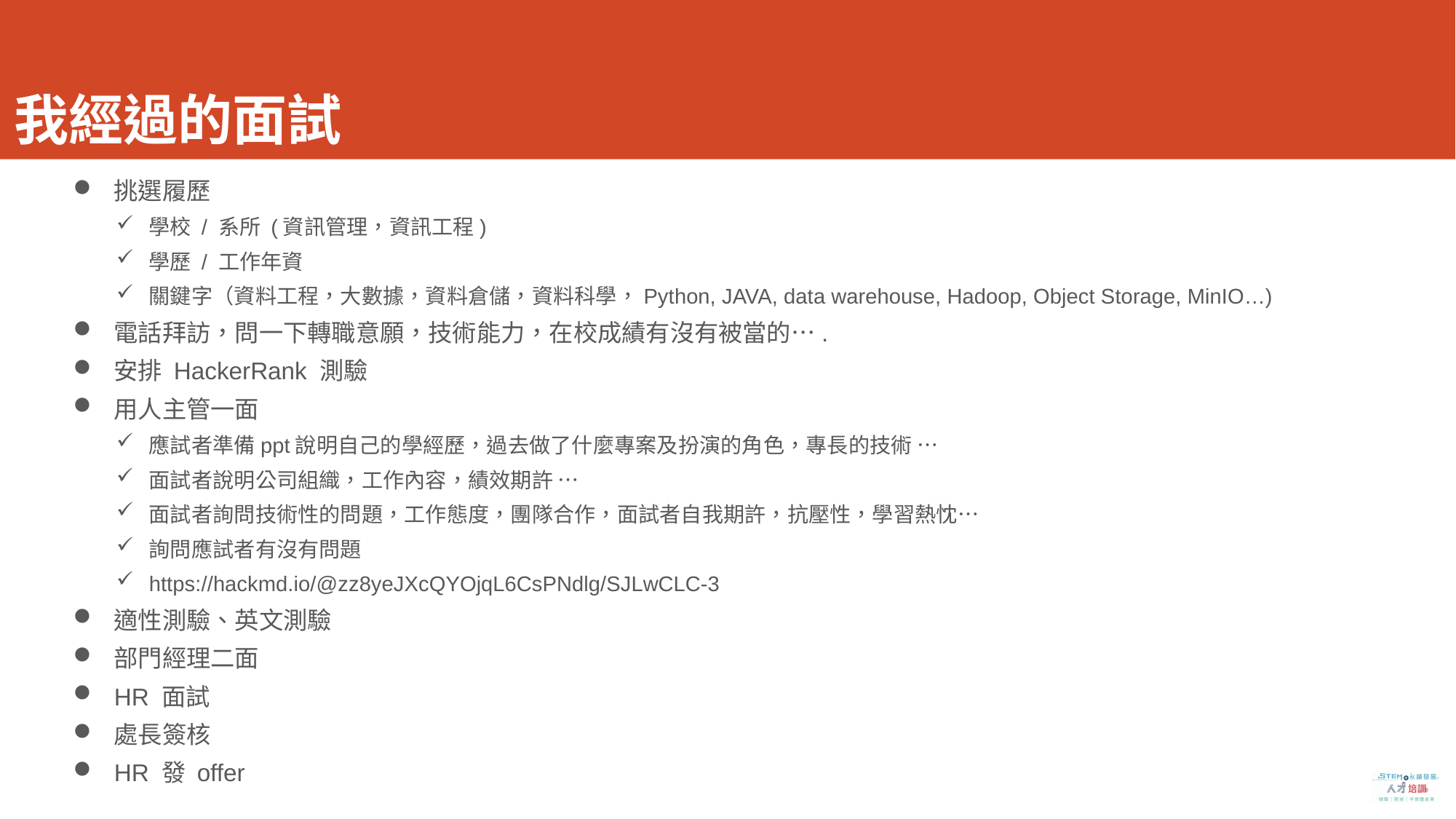

# 我經過的面試
挑選履歷
學校 / 系所 (資訊管理，資訊工程)
學歷 / 工作年資
關鍵字（資料工程，大數據，資料倉儲，資料科學，Python, JAVA, data warehouse, Hadoop, Object Storage, MinIO…)
電話拜訪，問一下轉職意願，技術能力，在校成績有沒有被當的….
安排 HackerRank 測驗
用人主管一面
應試者準備ppt說明自己的學經歷，過去做了什麼專案及扮演的角色，專長的技術 …
面試者說明公司組織，工作內容，績效期許 …
面試者詢問技術性的問題，工作態度，團隊合作，面試者自我期許，抗壓性，學習熱忱…
詢問應試者有沒有問題
https://hackmd.io/@zz8yeJXcQYOjqL6CsPNdlg/SJLwCLC-3
適性測驗、英文測驗
部門經理二面
HR 面試
處長簽核
HR 發 offer